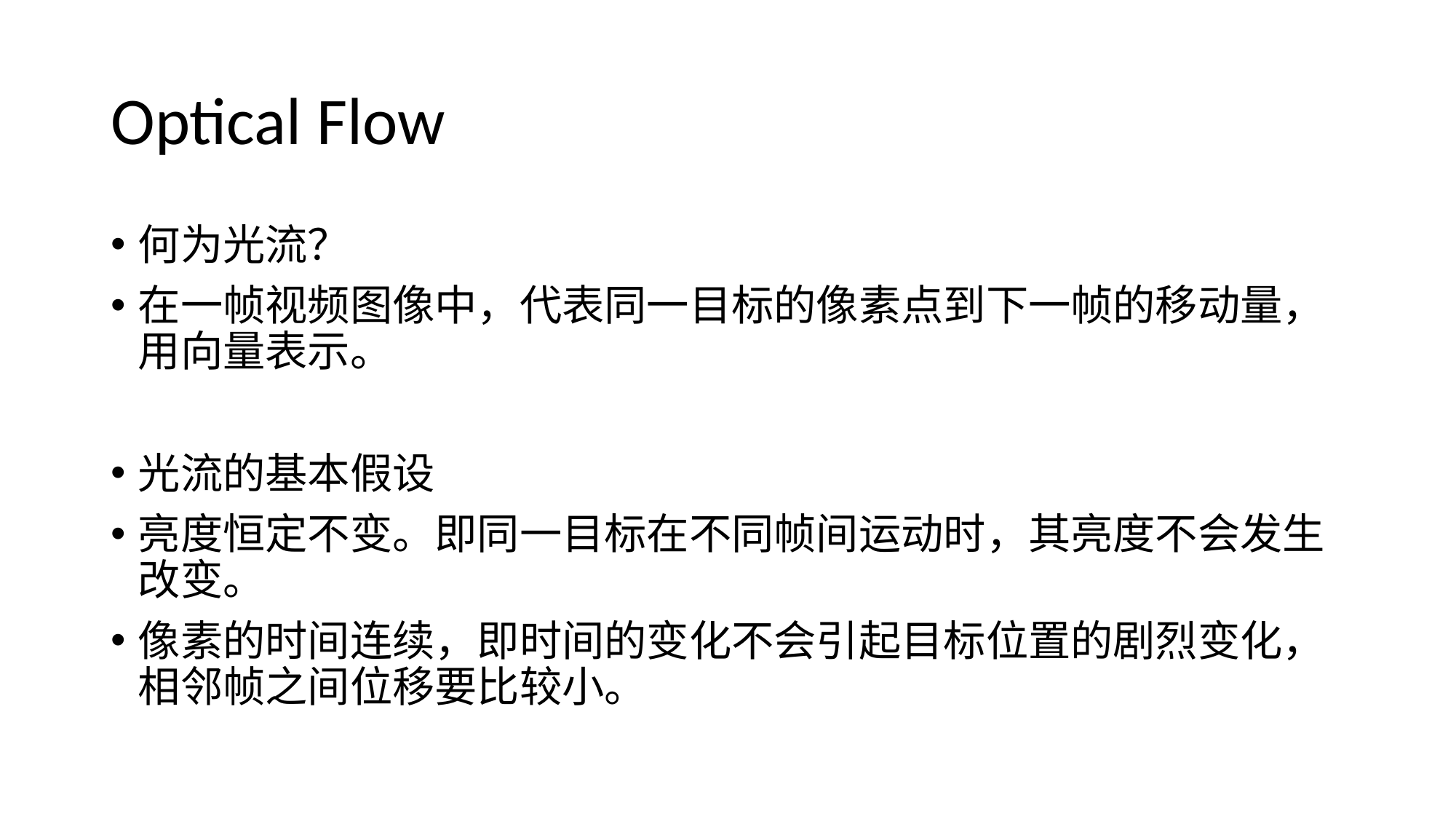

# Optical Flow
何为光流？
在一帧视频图像中，代表同一目标的像素点到下一帧的移动量，用向量表示。

光流的基本假设
亮度恒定不变。即同一目标在不同帧间运动时，其亮度不会发生改变。
像素的时间连续，即时间的变化不会引起目标位置的剧烈变化，相邻帧之间位移要比较小。